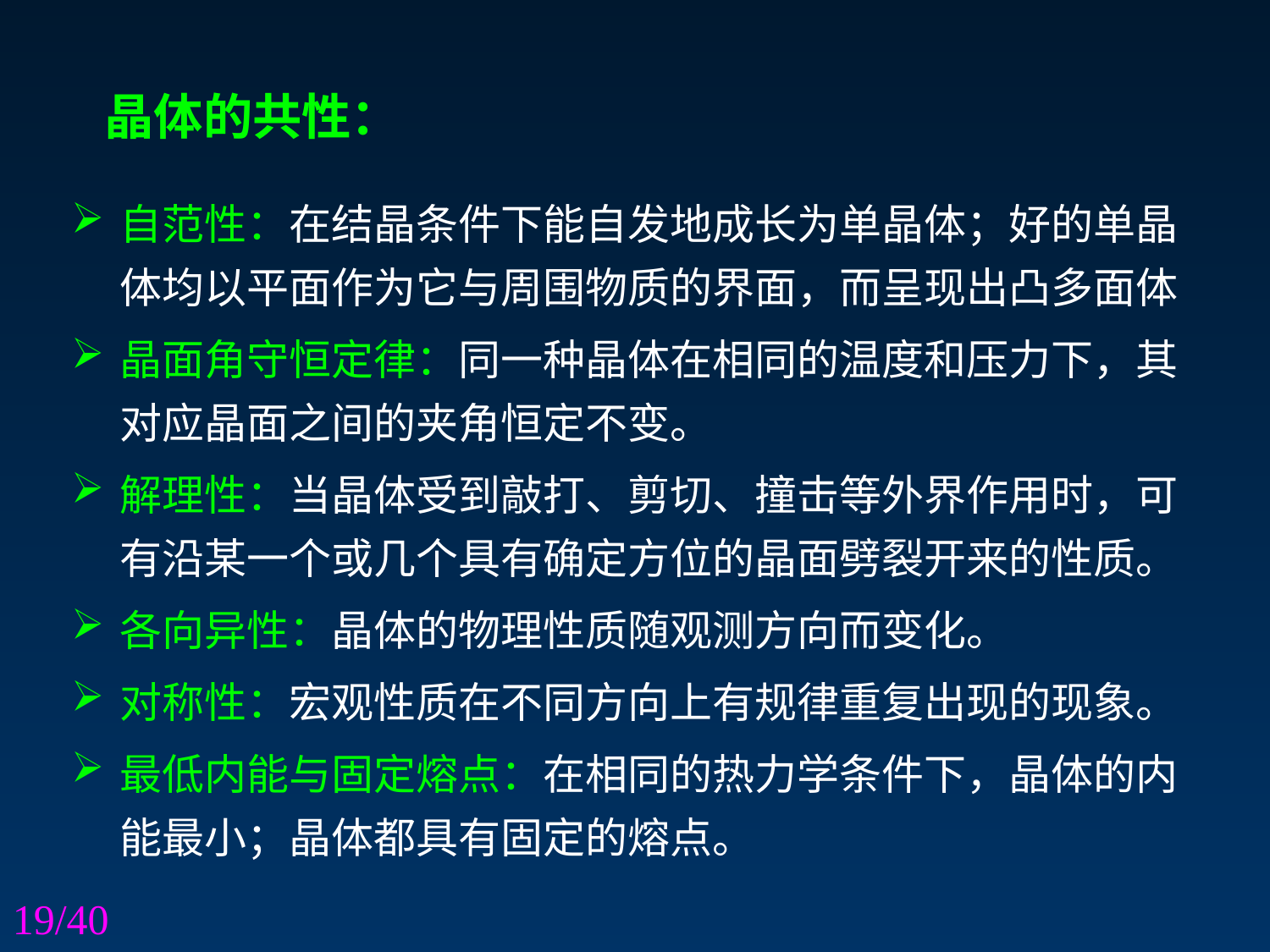

晶体的共性：
自范性：在结晶条件下能自发地成长为单晶体；好的单晶体均以平面作为它与周围物质的界面，而呈现出凸多面体
晶面角守恒定律：同一种晶体在相同的温度和压力下，其对应晶面之间的夹角恒定不变。
解理性：当晶体受到敲打、剪切、撞击等外界作用时，可有沿某一个或几个具有确定方位的晶面劈裂开来的性质。
各向异性：晶体的物理性质随观测方向而变化。
对称性：宏观性质在不同方向上有规律重复出现的现象。
最低内能与固定熔点：在相同的热力学条件下，晶体的内能最小；晶体都具有固定的熔点。
19/40